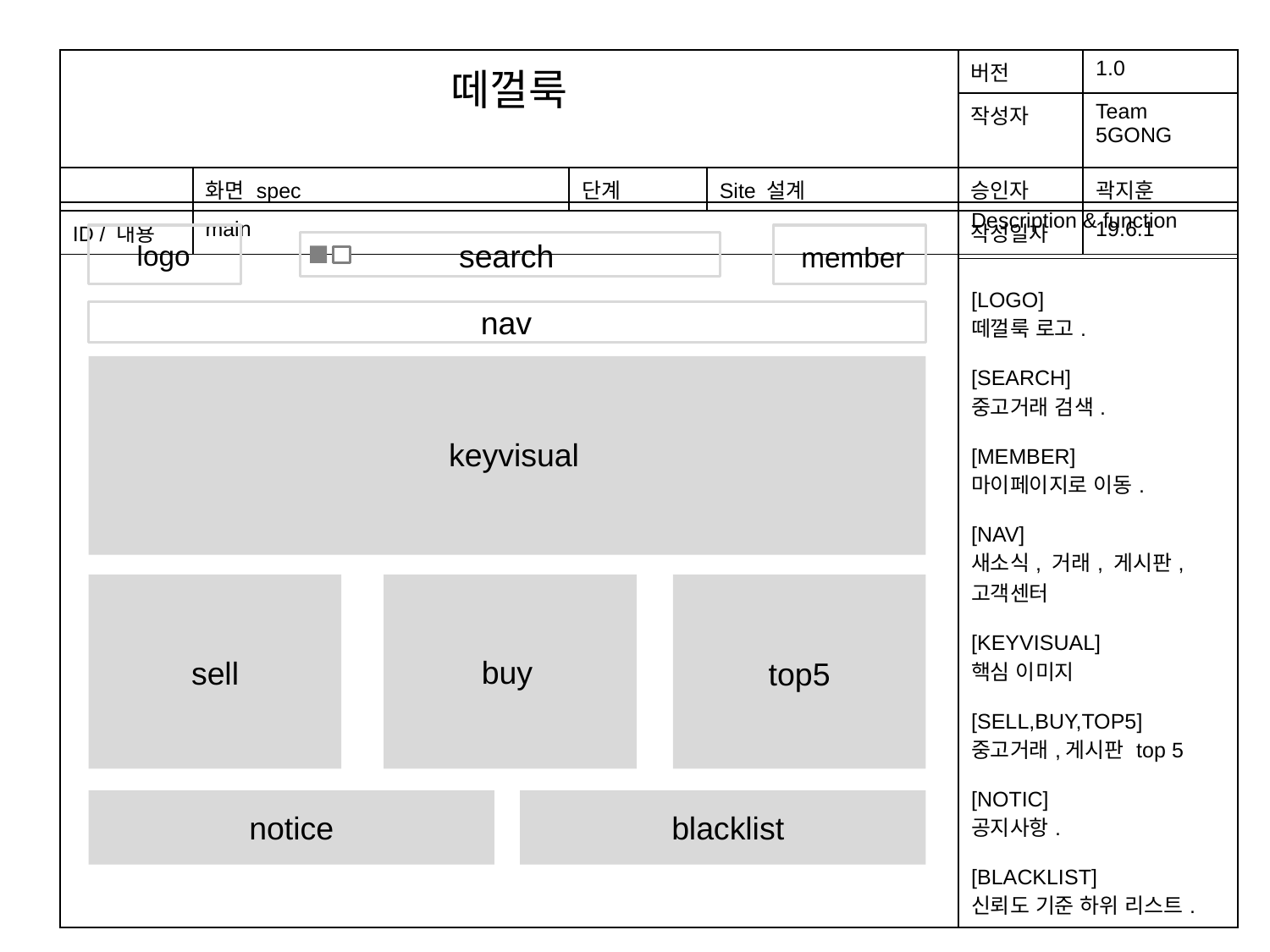

| 떼껄룩 |  |  |  | 버전 | 1.0 |
| --- | --- | --- | --- | --- | --- |
|  |  |  |  | 작성자 | Team 5GONG |
|  | 화면 spec | 단계 | Site 설계 | 승인자 | 곽지훈 |
| ID / 내용 | main |  |  | 작성일자 | 19.6.1 |
|  | Description & function |
| --- | --- |
|  | [LOGO] 떼껄룩 로고. [SEARCH] 중고거래 검색. [MEMBER] 마이페이지로 이동. [NAV] 새소식, 거래, 게시판, 고객센터 [KEYVISUAL] 핵심 이미지 [SELL,BUY,TOP5] 중고거래,게시판 top 5 [NOTIC] 공지사항. [BLACKLIST] 신뢰도 기준 하위 리스트. |

search
logo

member

nav

keyvisual

buy
sell
top5

notice
blacklist